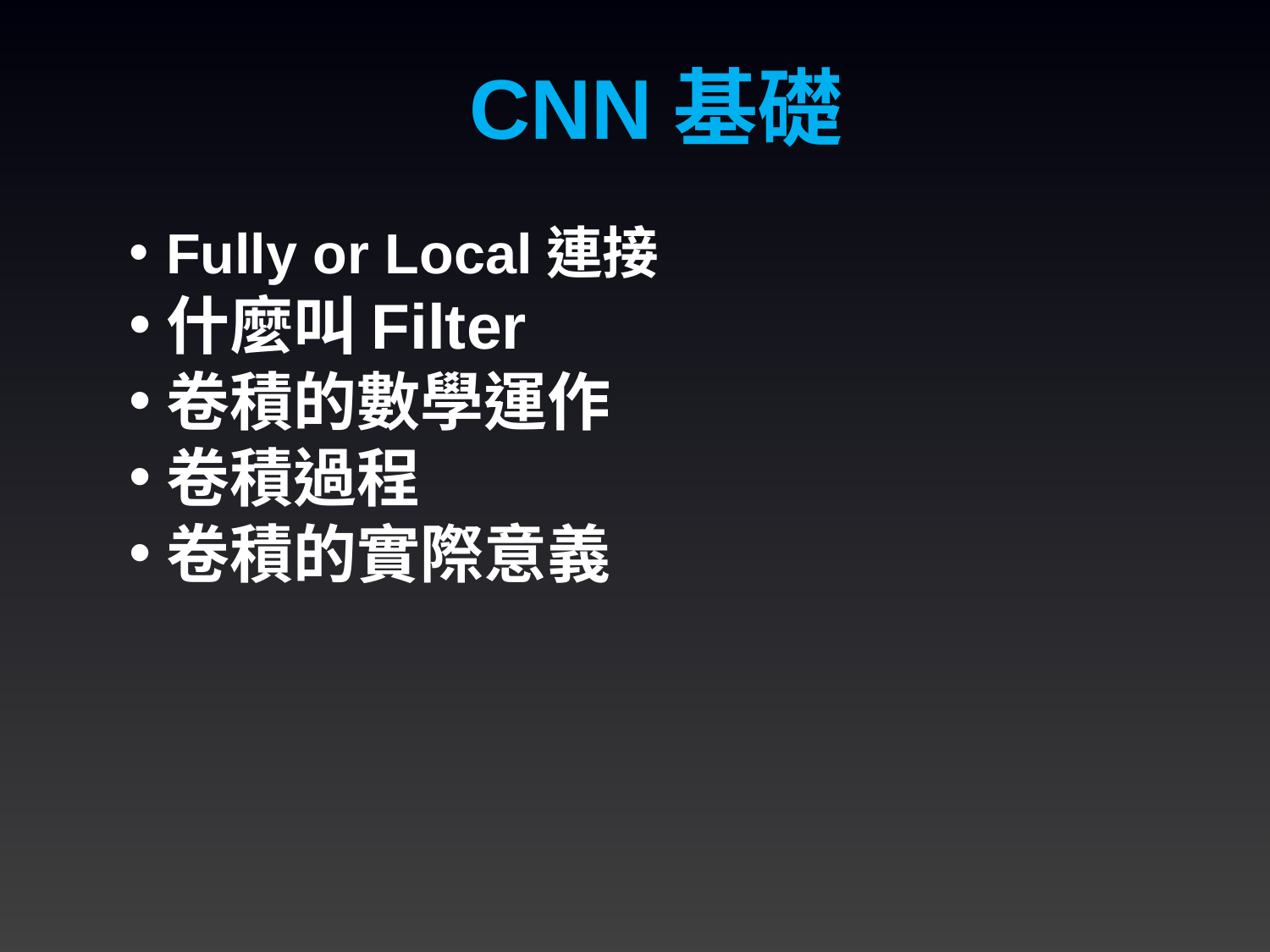

CNN基礎
Fully or Local連接
什麼叫Filter
卷積的數學運作
卷積過程
卷積的實際意義